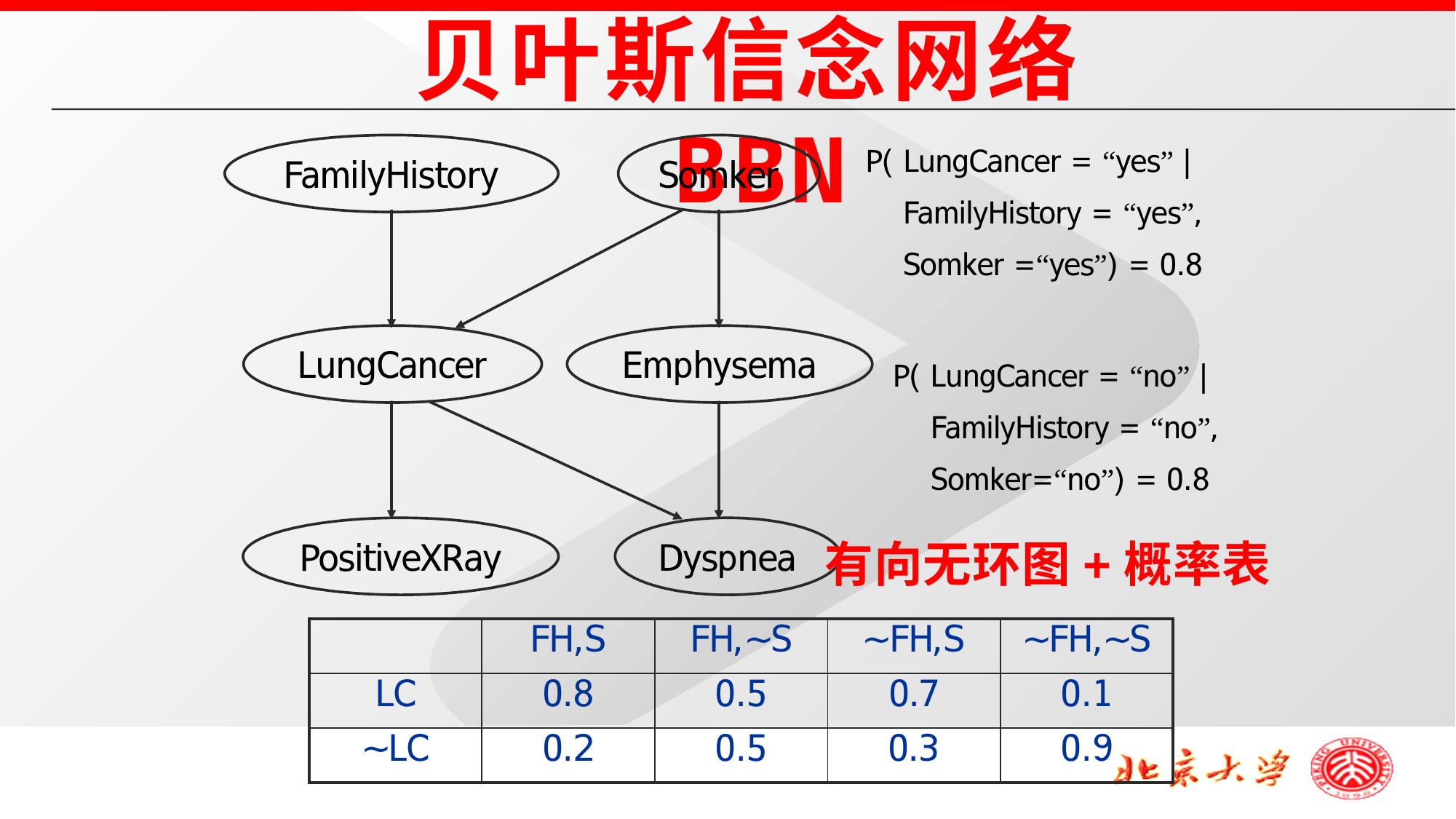

贝叶斯信念网络BBN
FamilyHistory
Somker

LungCancer
Emphysema

PositiveXRay
Dyspnea
P( LungCancer = “yes” |
    FamilyHistory = “yes”,
    Somker =“yes”) = 0.8
P( LungCancer = “no” |
    FamilyHistory = “no”,
    Somker=“no”) = 0.8
有向无环图+概率表
|  | FH,S | FH,~S | ~FH,S | ~FH,~S |
| --- | --- | --- | --- | --- |
| LC | 0.8 | 0.5 | 0.7 | 0.1 |
| ~LC | 0.2 | 0.5 | 0.3 | 0.9 |